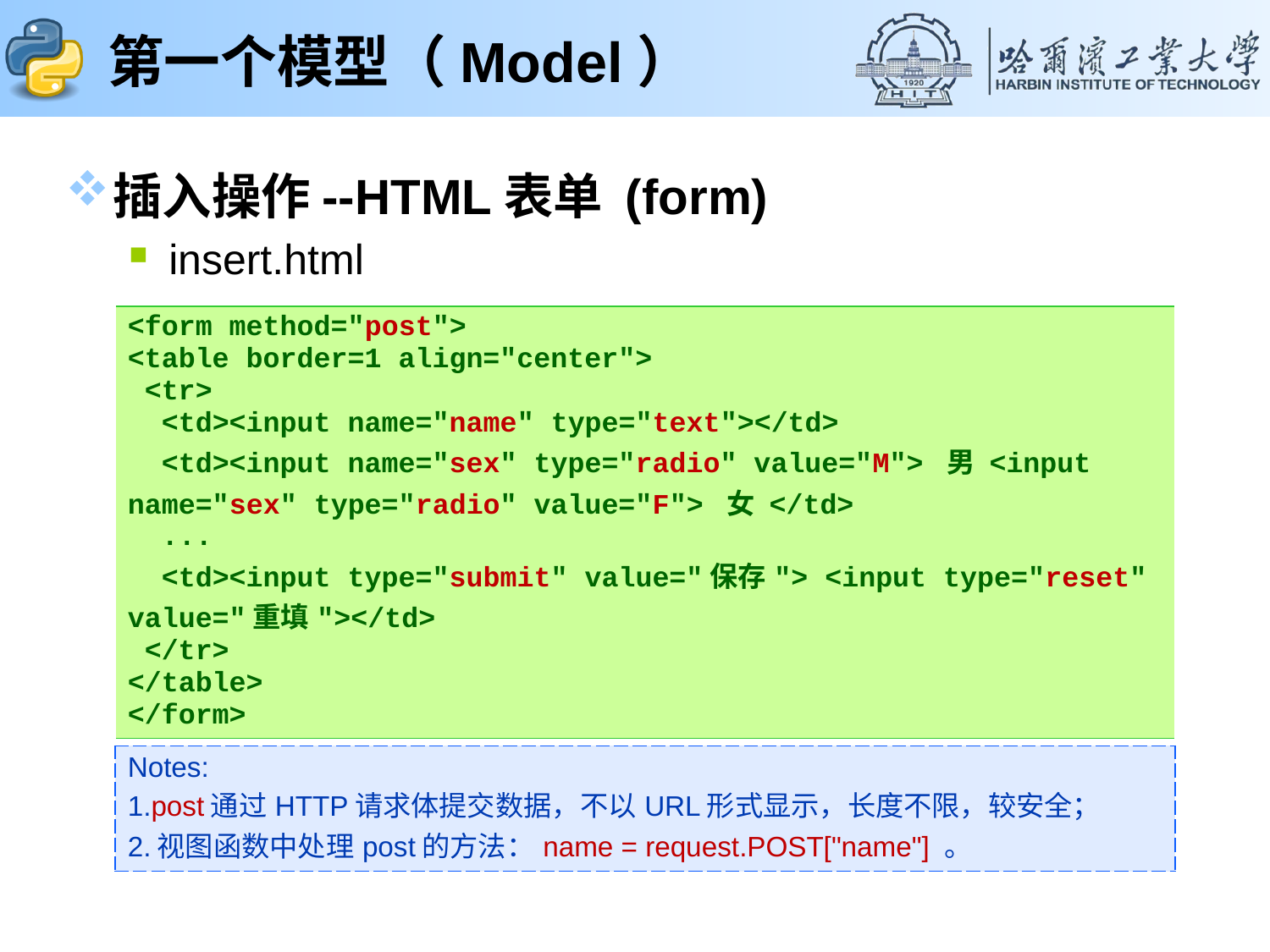

# 第一个模型（Model）
插入操作--HTML表单 (form)
insert.html
| <form method="post"> <table border=1 align="center"> <tr> <td><input name="name" type="text"></td> <td><input name="sex" type="radio" value="M"> 男 <input name="sex" type="radio" value="F"> 女 </td> ... <td><input type="submit" value="保存"> <input type="reset" value="重填"></td> </tr> </table> </form> |
| --- |
| Notes: 1.post通过HTTP请求体提交数据，不以URL形式显示，长度不限，较安全； 2.视图函数中处理post的方法：name = request.POST["name"] 。 |
| --- |